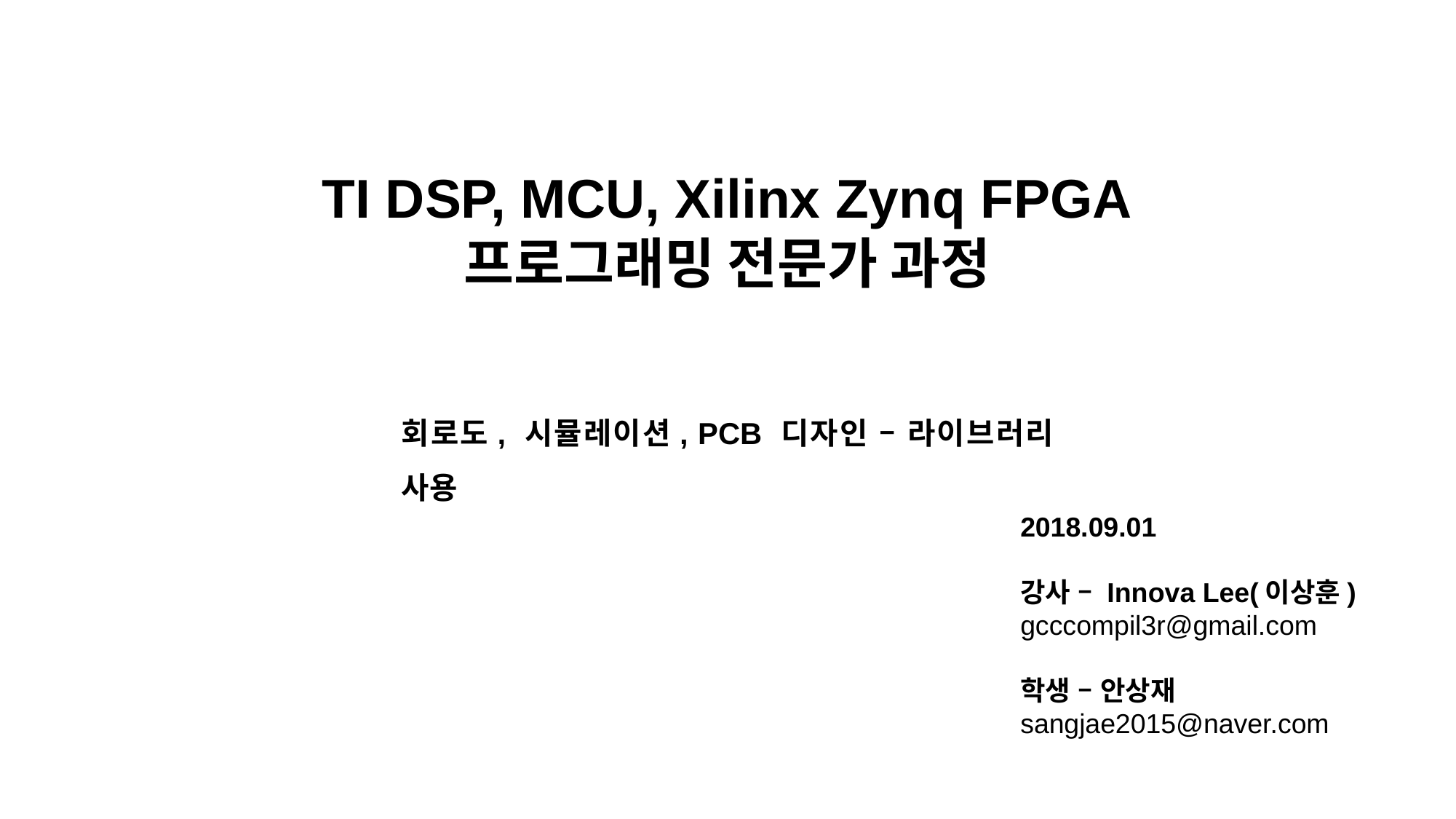

TI DSP, MCU, Xilinx Zynq FPGA
프로그래밍 전문가 과정
회로도, 시뮬레이션, PCB 디자인 – 라이브러리 사용
2018.09.01

강사 – Innova Lee(이상훈)
gcccompil3r@gmail.com

학생 – 안상재
sangjae2015@naver.com